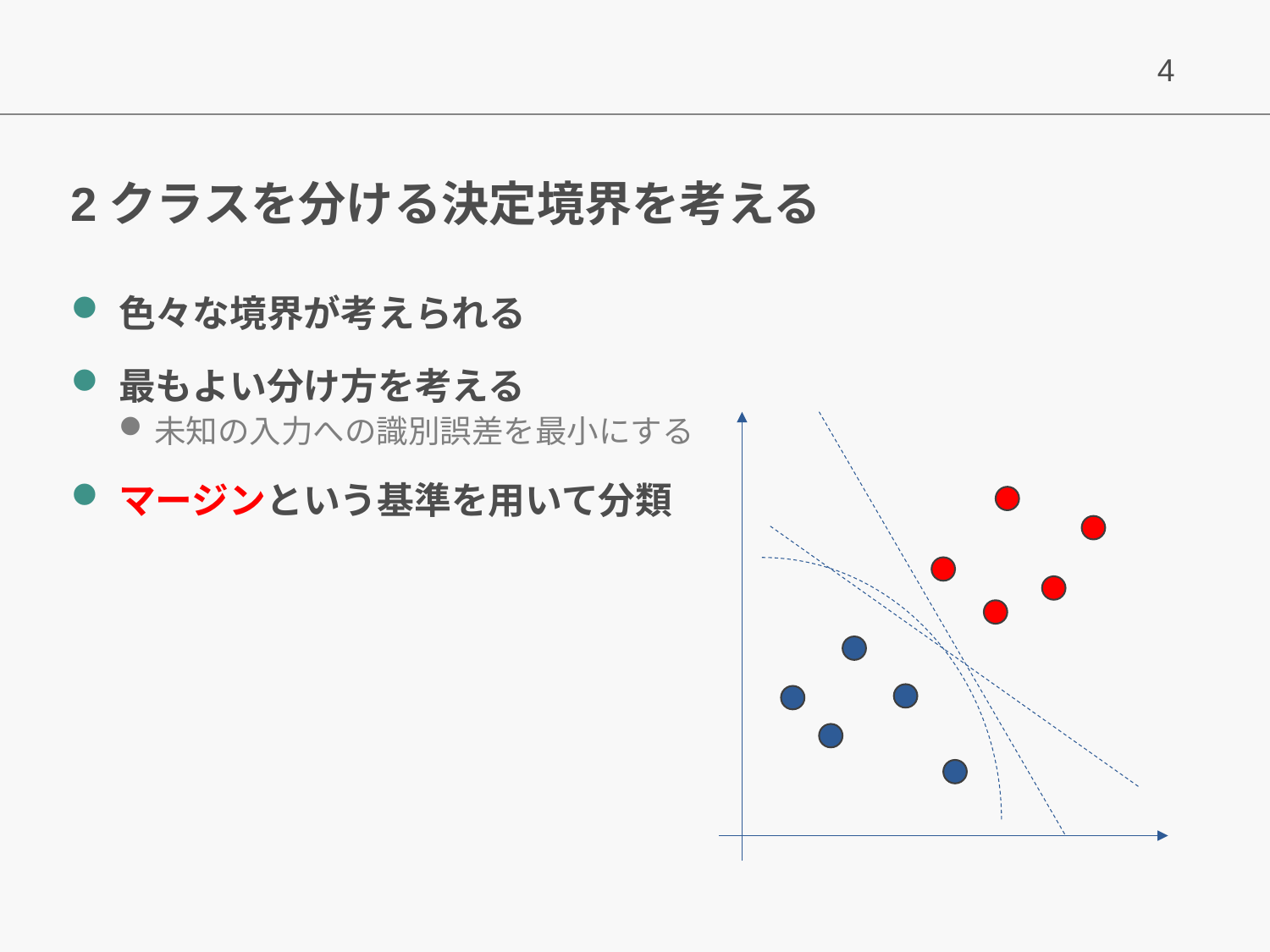

# 2クラスを分ける決定境界を考える
色々な境界が考えられる
最もよい分け方を考える
未知の入力への識別誤差を最小にする
マージンという基準を用いて分類